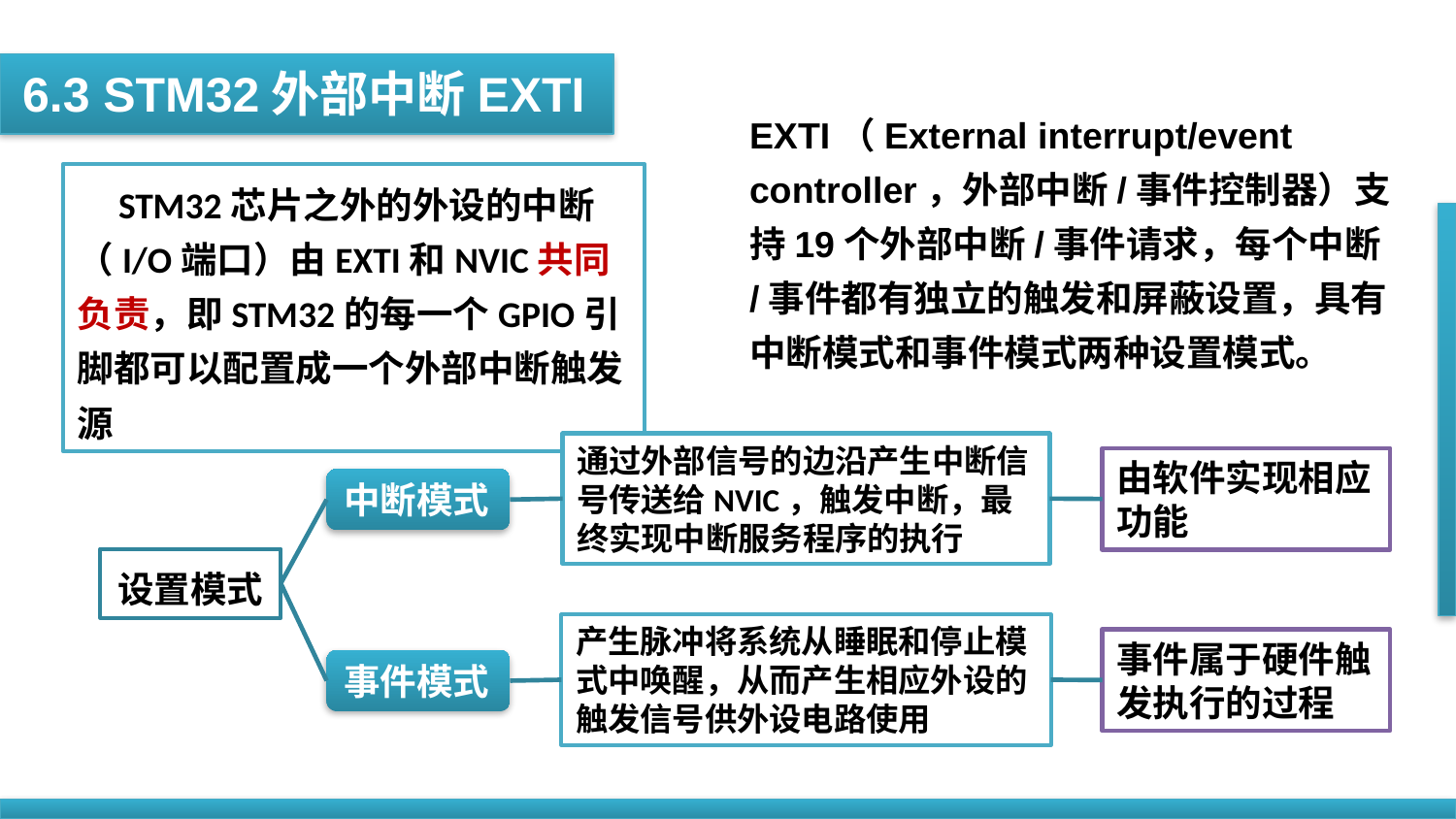

6.3 STM32外部中断EXTI
EXTI（External interrupt/event controller，外部中断/事件控制器）支持19个外部中断/事件请求，每个中断/事件都有独立的触发和屏蔽设置，具有中断模式和事件模式两种设置模式。
     STM32芯片之外的外设的中断（I/O端口）由EXTI和NVIC共同负责，即STM32的每一个GPIO引脚都可以配置成一个外部中断触发源
通过外部信号的边沿产生中断信号传送给NVIC，触发中断，最终实现中断服务程序的执行
由软件实现相应功能
中断模式
设置模式
产生脉冲将系统从睡眠和停止模式中唤醒，从而产生相应外设的触发信号供外设电路使用
事件属于硬件触发执行的过程
事件模式